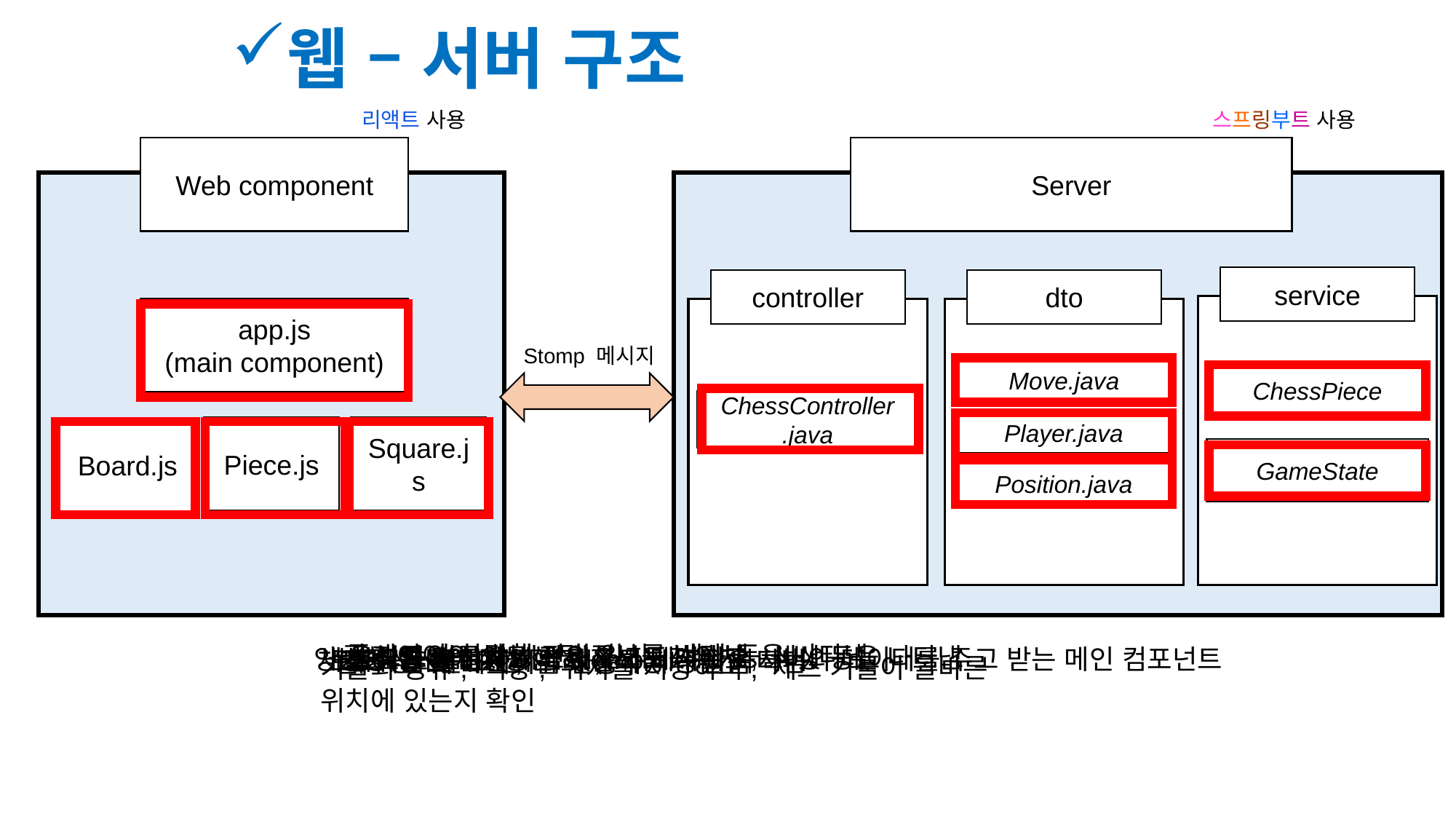

웹 – 서버 구조
리액트 사용
스프링부트 사용
Web component

app.js
(main component)
Piece.js
Square.js
Board.js
Server

service
controller
dto

Stomp 메시지

Move.java
ChessPiece

ChessController
.java
Player.java

GameState

Position.java
각 보드의 사각형 판의 위치, 색상 등을 나타냄
플레이어의 색상, 팀 정보를 나타냄
움직인 기물의 시작위치, 도착위치, 색상 등을 나타냄
양방향 통신이 가능한 stomp메시지로 서버와 데이터를 주고 받는 메인 컴포넌트
좌표를 표현
체스 규칙이 구현되어 있음
보드 상태를 표현
각 기물 이미지, 위치, 색상 등을 나타냄
웹과 vr에 메시지를 전송하거나 받음
기물의 종류, 색상, 위치를 저장하며, 체스 기물이 올바른 위치에 있는지 확인